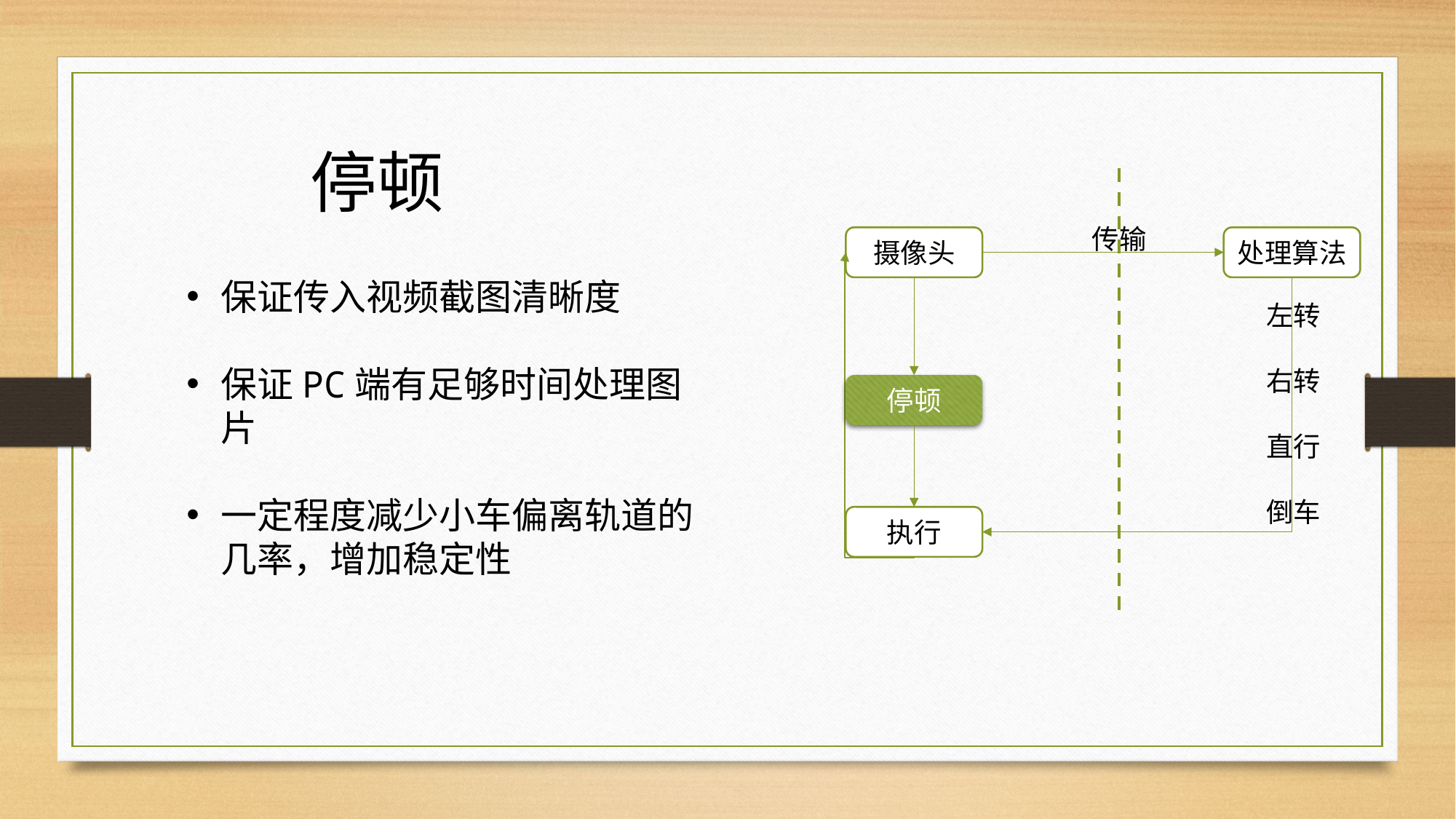

停顿

传输
摄像头
处理算法
左转

右转

直行

倒车
停顿
执行
保证传入视频截图清晰度

保证PC端有足够时间处理图片

一定程度减少小车偏离轨道的几率，增加稳定性